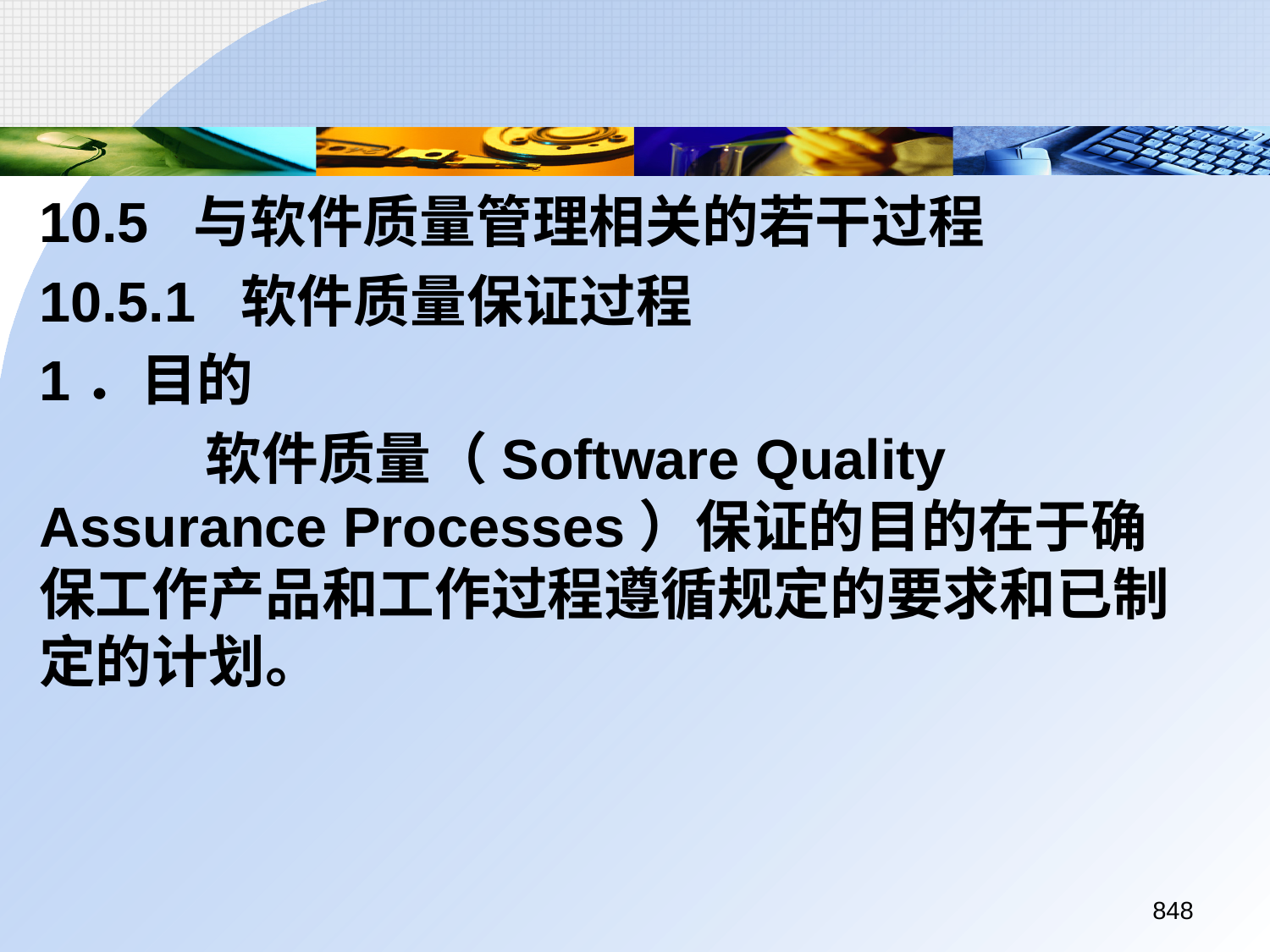

10.5  与软件质量管理相关的若干过程
	10.5.1  软件质量保证过程
	1．目的
		  软件质量（Software Quality Assurance Processes）保证的目的在于确保工作产品和工作过程遵循规定的要求和已制定的计划。
848